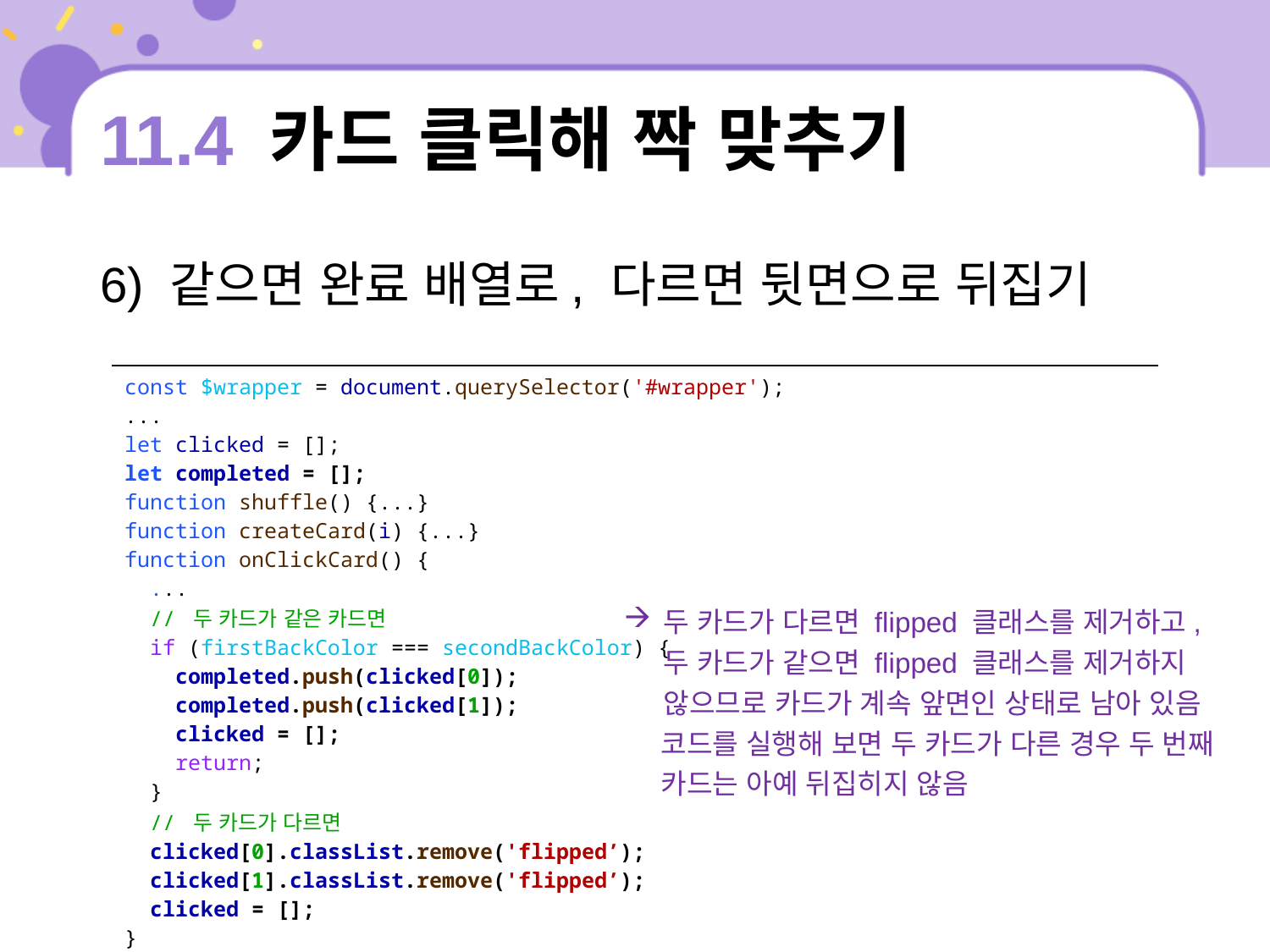

# 11.4 카드 클릭해 짝 맞추기
6) 같으면 완료 배열로, 다르면 뒷면으로 뒤집기
| const $wrapper = document.querySelector('#wrapper'); ... let clicked = []; let completed = []; function shuffle() {...} function createCard(i) {...} function onClickCard() { ... // 두 카드가 같은 카드면 if (firstBackColor === secondBackColor) { completed.push(clicked[0]); completed.push(clicked[1]); clicked = []; return; } // 두 카드가 다르면 clicked[0].classList.remove('flipped’); clicked[1].classList.remove('flipped’); clicked = []; } |
| --- |
두 카드가 다르면 flipped 클래스를 제거하고, 두 카드가 같으면 flipped 클래스를 제거하지 않으므로 카드가 계속 앞면인 상태로 남아 있음
코드를 실행해 보면 두 카드가 다른 경우 두 번째 카드는 아예 뒤집히지 않음